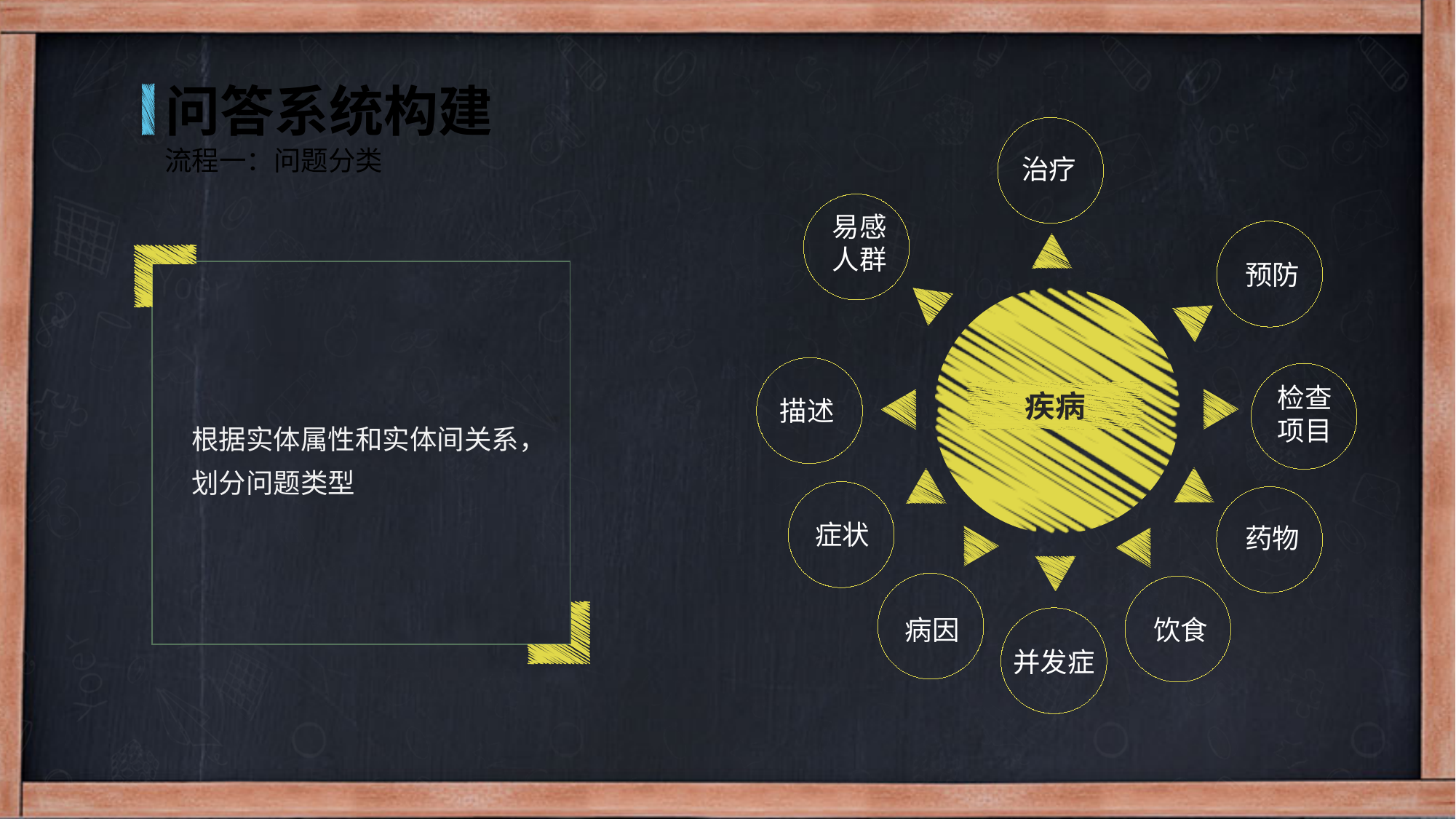

问答系统构建

治疗
流程一：问题分类

易感人群

预防

疾病

描述

检查项目

根据实体属性和实体间关系，划分问题类型

症状

药物

病因

饮食

并发症